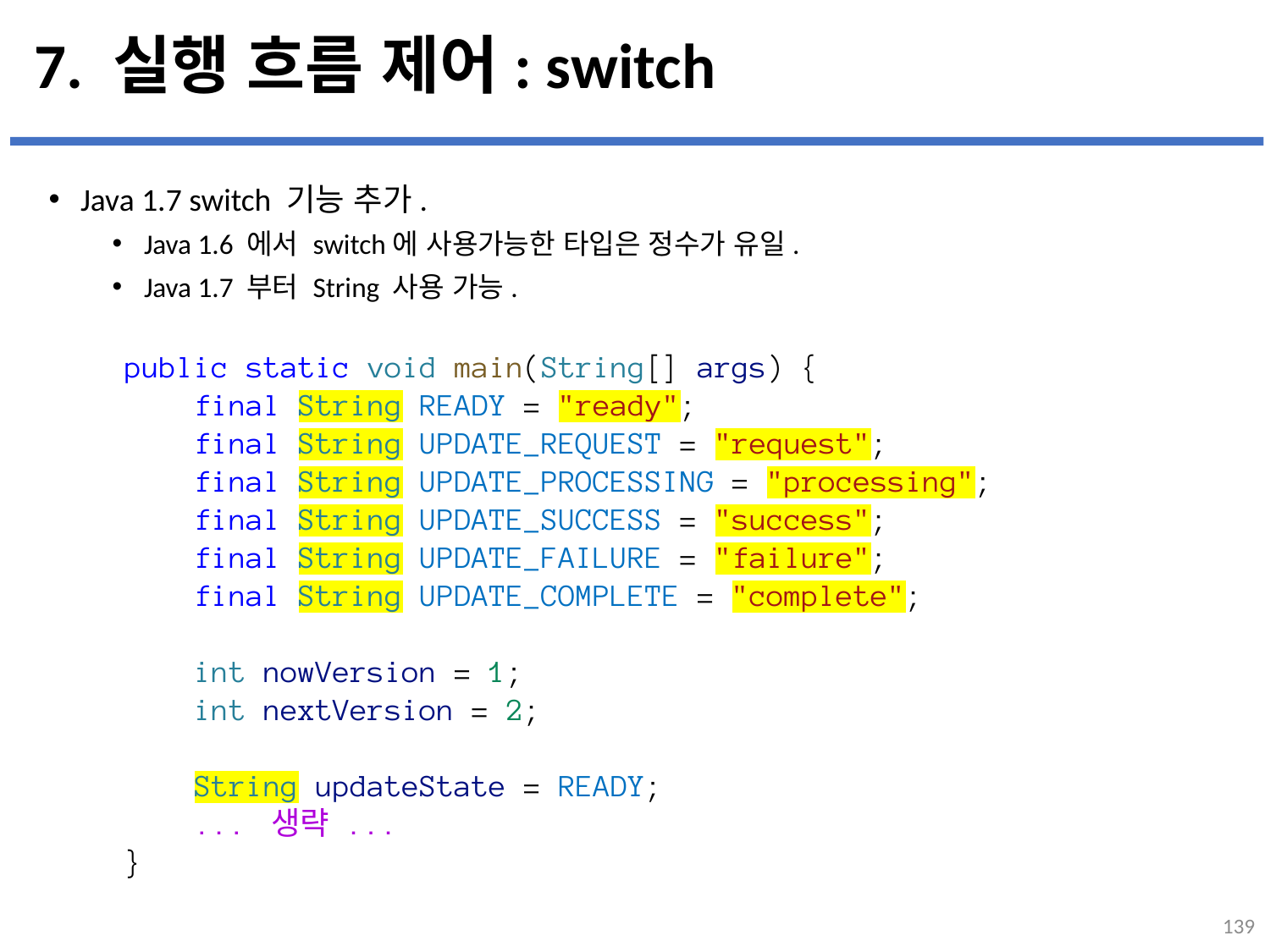

# 7. 실행 흐름 제어: switch
Java 1.7 switch 기능 추가.
Java 1.6 에서 switch에 사용가능한 타입은 정수가 유일.
Java 1.7 부터 String 사용 가능.
...

설명
public static void main(String[] args) {
    final String READY = "ready";
    final String UPDATE_REQUEST = "request";
    final String UPDATE_PROCESSING = "processing";
    final String UPDATE_SUCCESS = "success";
    final String UPDATE_FAILURE = "failure";
    final String UPDATE_COMPLETE = "complete";
    int nowVersion = 1;
    int nextVersion = 2;
    String updateState = READY;
    ... 생략 ...
}
139